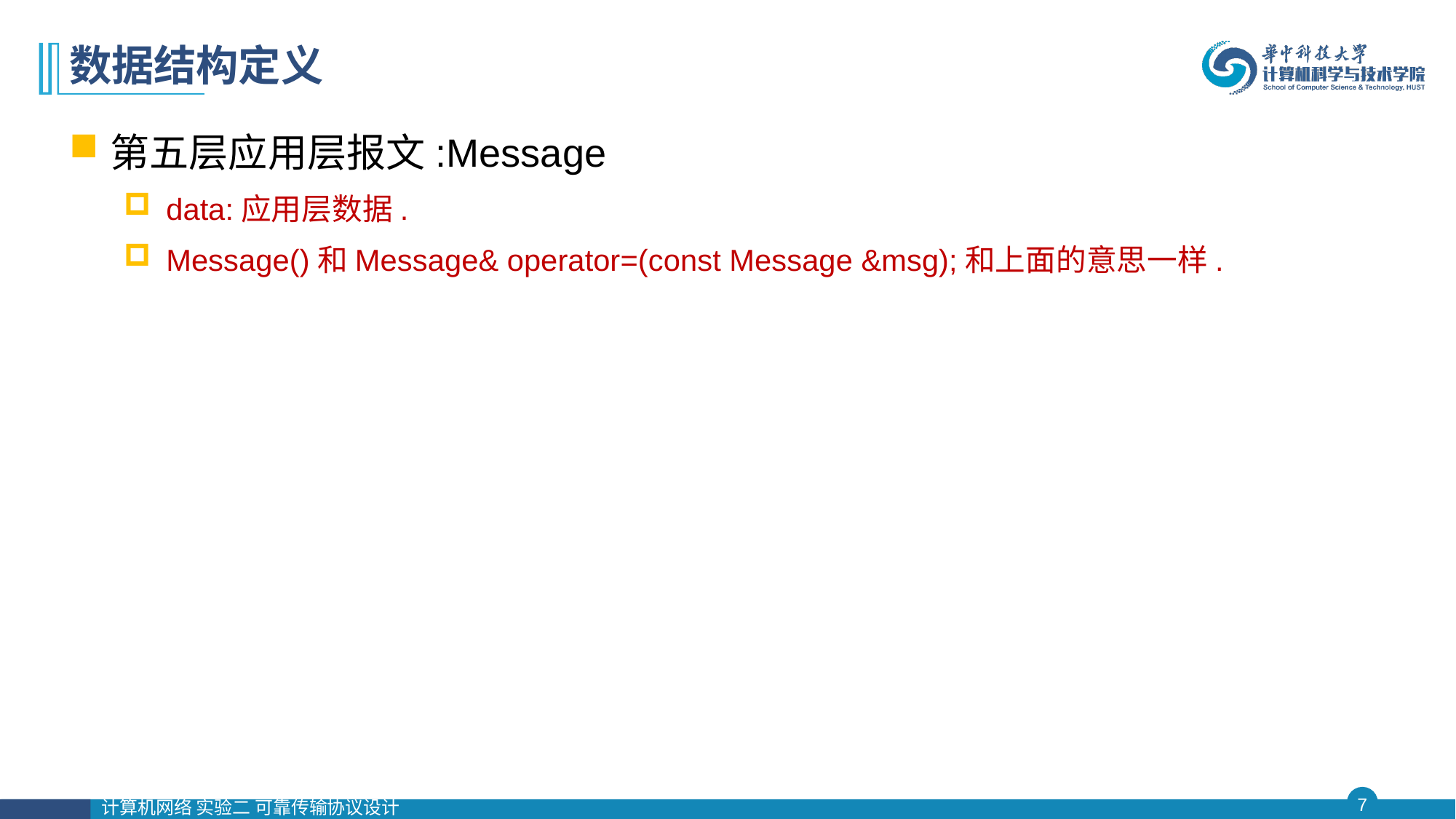

# 数据结构定义
第五层应用层报文:Message
data:应用层数据.
Message()和Message& operator=(const Message &msg);和上面的意思一样.